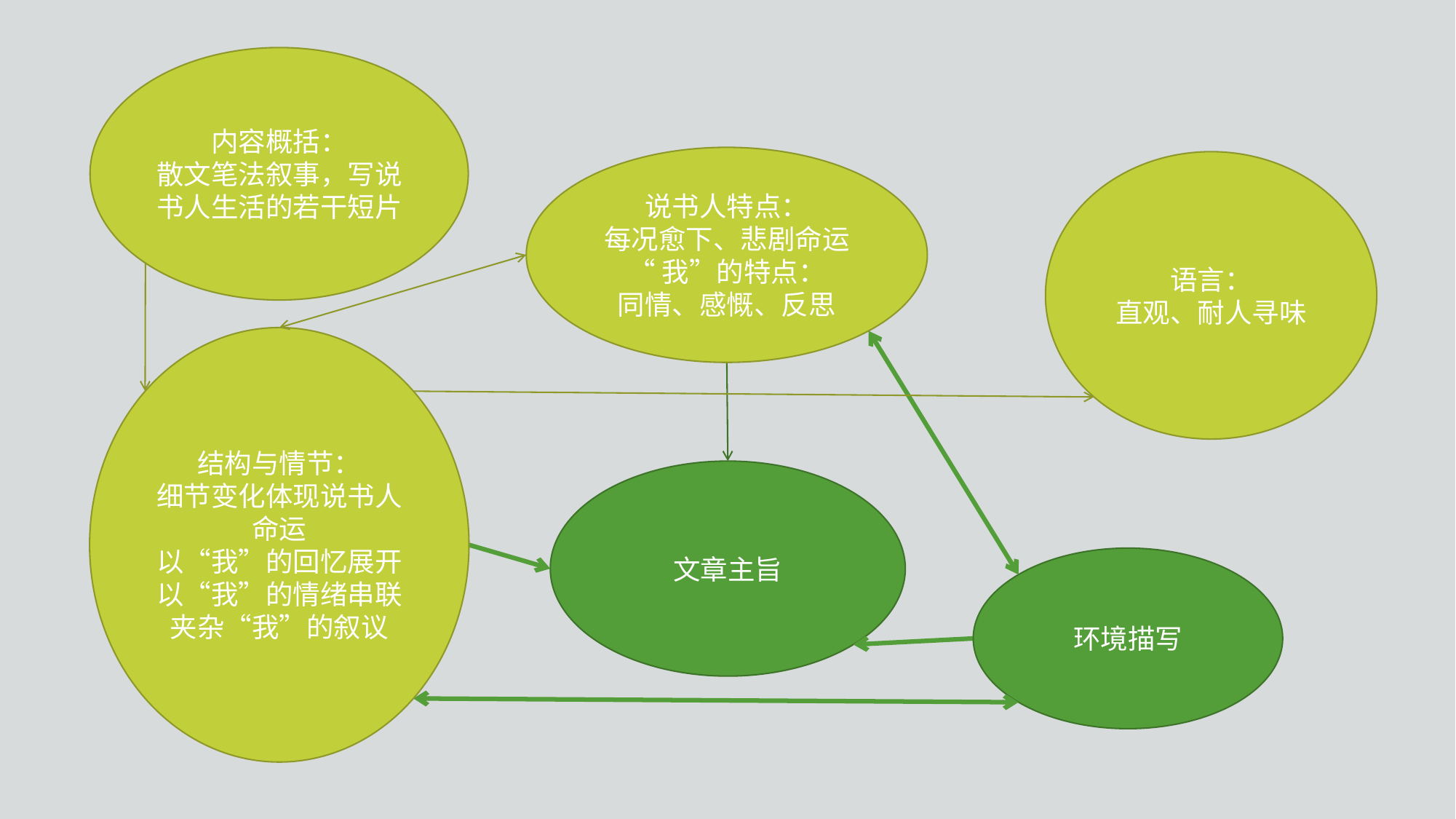

内容概括：
散文笔法叙事，写说书人生活的若干短片
说书人特点：
每况愈下、悲剧命运
“我”的特点：
同情、感慨、反思

语言：
直观、耐人寻味

结构与情节：
细节变化体现说书人命运
以“我”的回忆展开
以“我”的情绪串联
夹杂“我”的叙议
文章主旨
环境描写